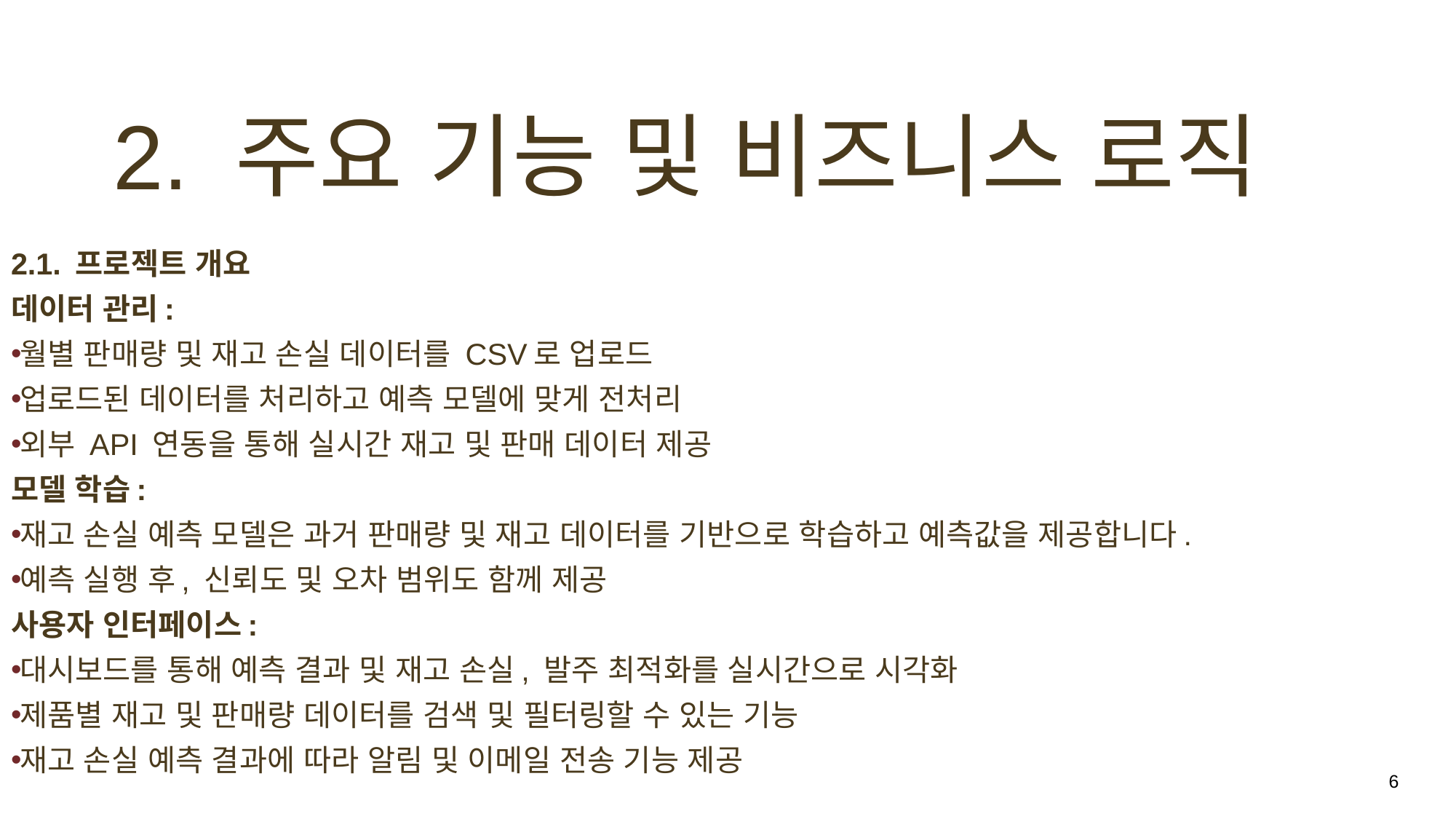

2. 주요 기능 및 비즈니스 로직
2.1. 프로젝트 개요
데이터 관리:
월별 판매량 및 재고 손실 데이터를 CSV로 업로드
업로드된 데이터를 처리하고 예측 모델에 맞게 전처리
외부 API 연동을 통해 실시간 재고 및 판매 데이터 제공
모델 학습:
재고 손실 예측 모델은 과거 판매량 및 재고 데이터를 기반으로 학습하고 예측값을 제공합니다.
예측 실행 후, 신뢰도 및 오차 범위도 함께 제공
사용자 인터페이스:
대시보드를 통해 예측 결과 및 재고 손실, 발주 최적화를 실시간으로 시각화
제품별 재고 및 판매량 데이터를 검색 및 필터링할 수 있는 기능
재고 손실 예측 결과에 따라 알림 및 이메일 전송 기능 제공

6